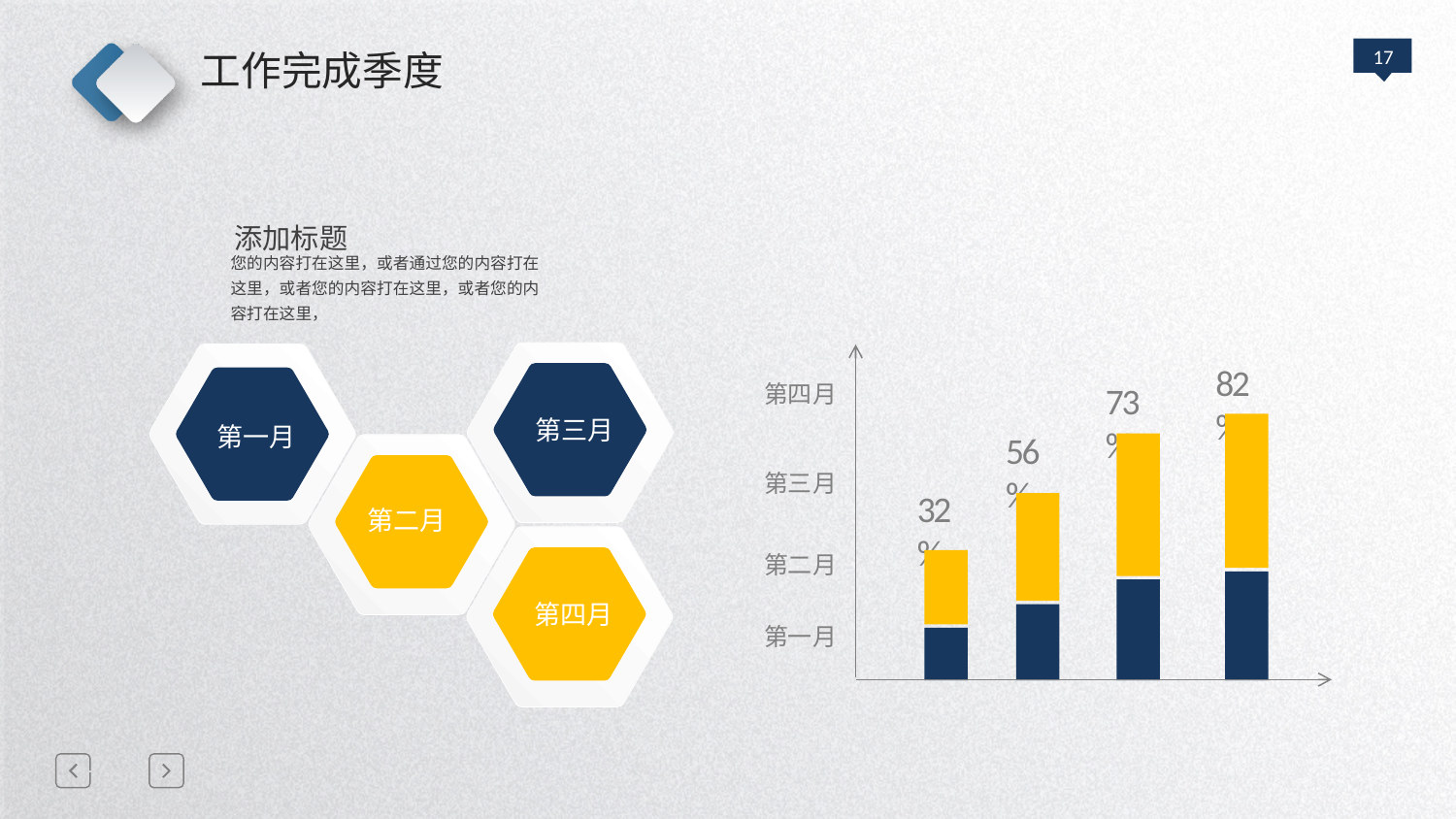

工作完成季度
添加标题
您的内容打在这里，或者通过您的内容打在这里，或者您的内容打在这里，或者您的内容打在这里，

第三月

第一月
第四月
第三月
第二月
第一月
82%
73%

56%

第二月
32%

第四月
延迟符